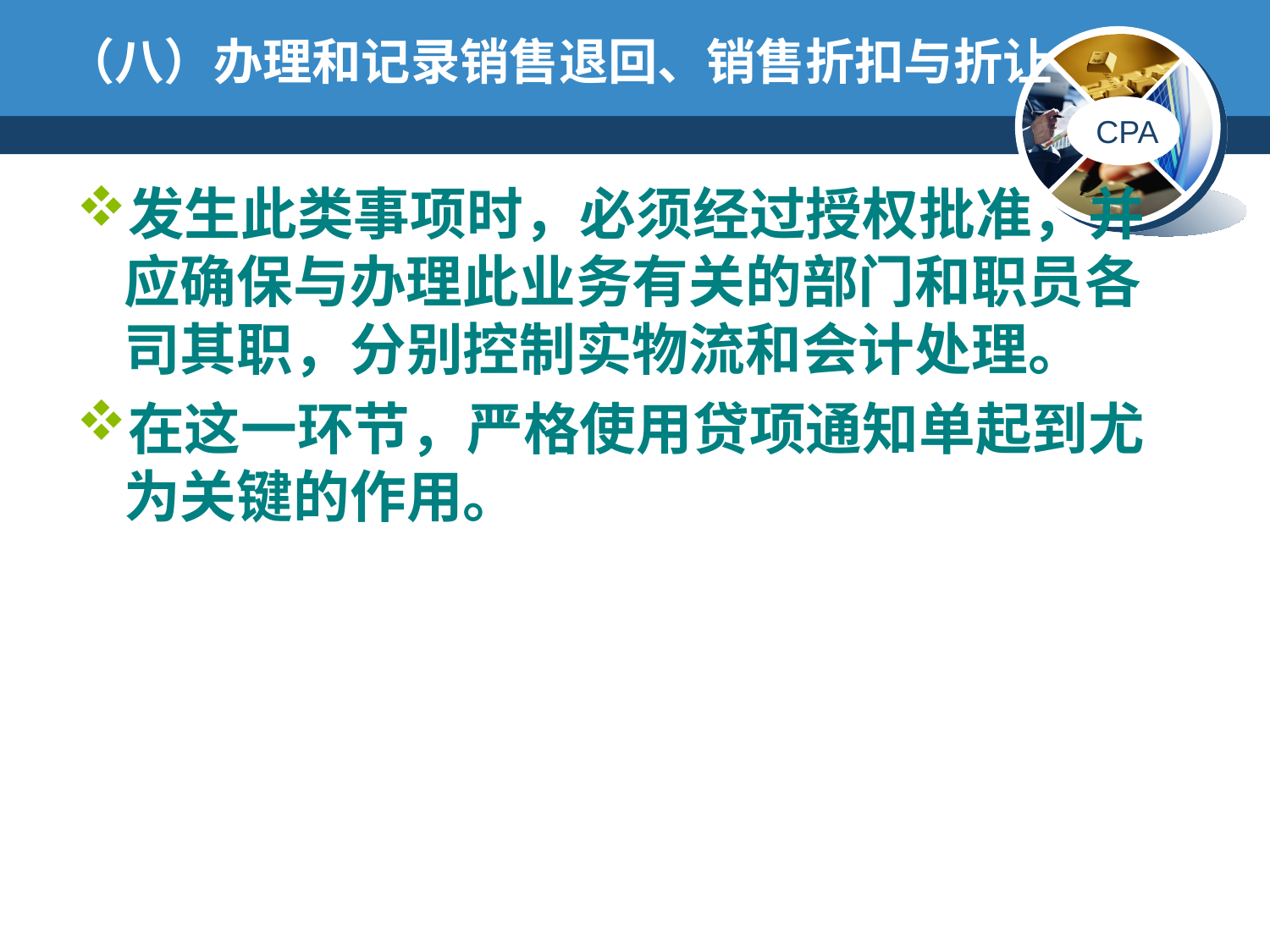

# （八）办理和记录销售退回、销售折扣与折让
发生此类事项时，必须经过授权批准，并应确保与办理此业务有关的部门和职员各司其职，分别控制实物流和会计处理。
在这一环节，严格使用贷项通知单起到尤为关键的作用。